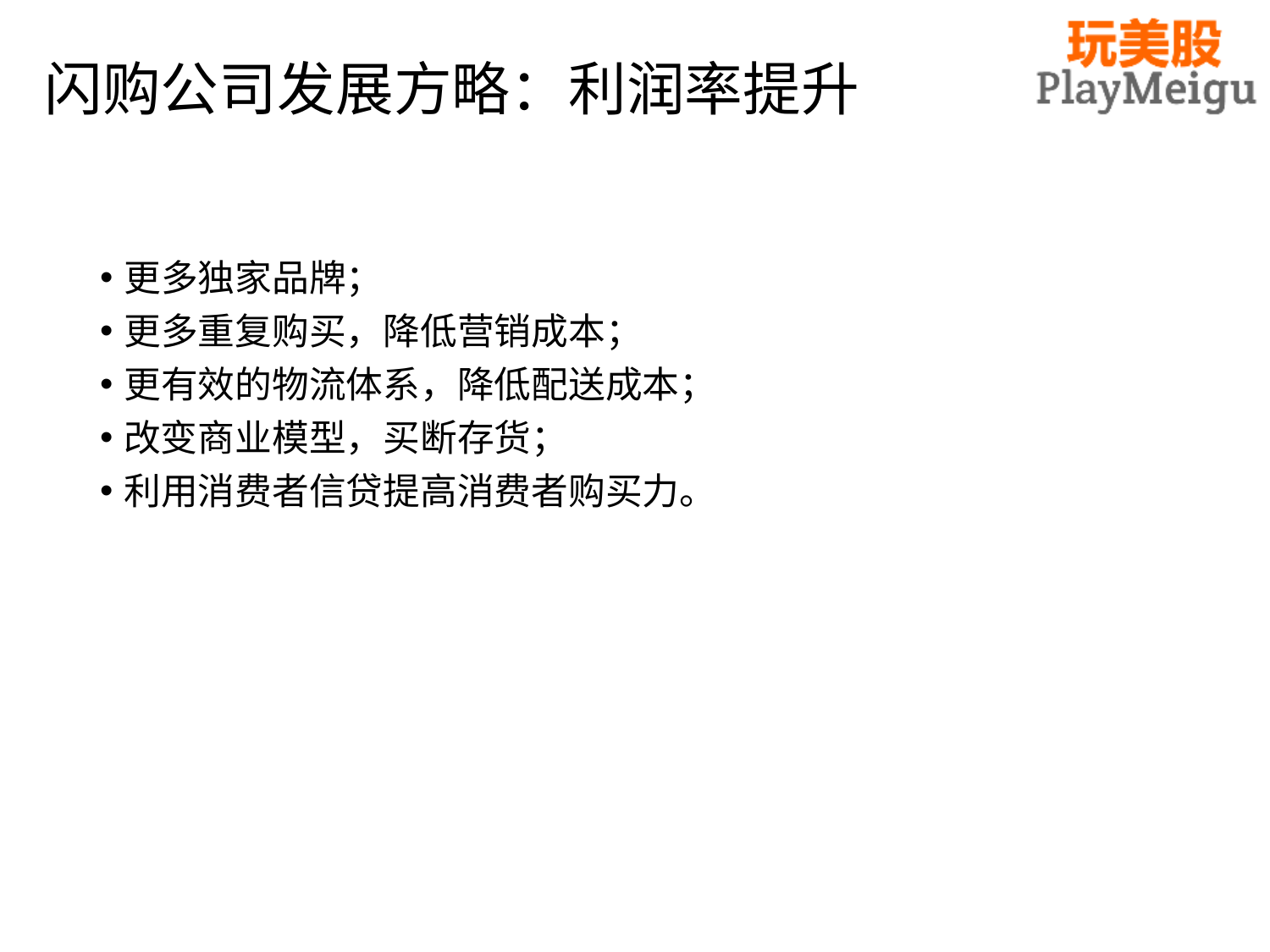

# 闪购公司发展方略：利润率提升
更多独家品牌；
更多重复购买，降低营销成本；
更有效的物流体系，降低配送成本；
改变商业模型，买断存货；
利用消费者信贷提高消费者购买力。